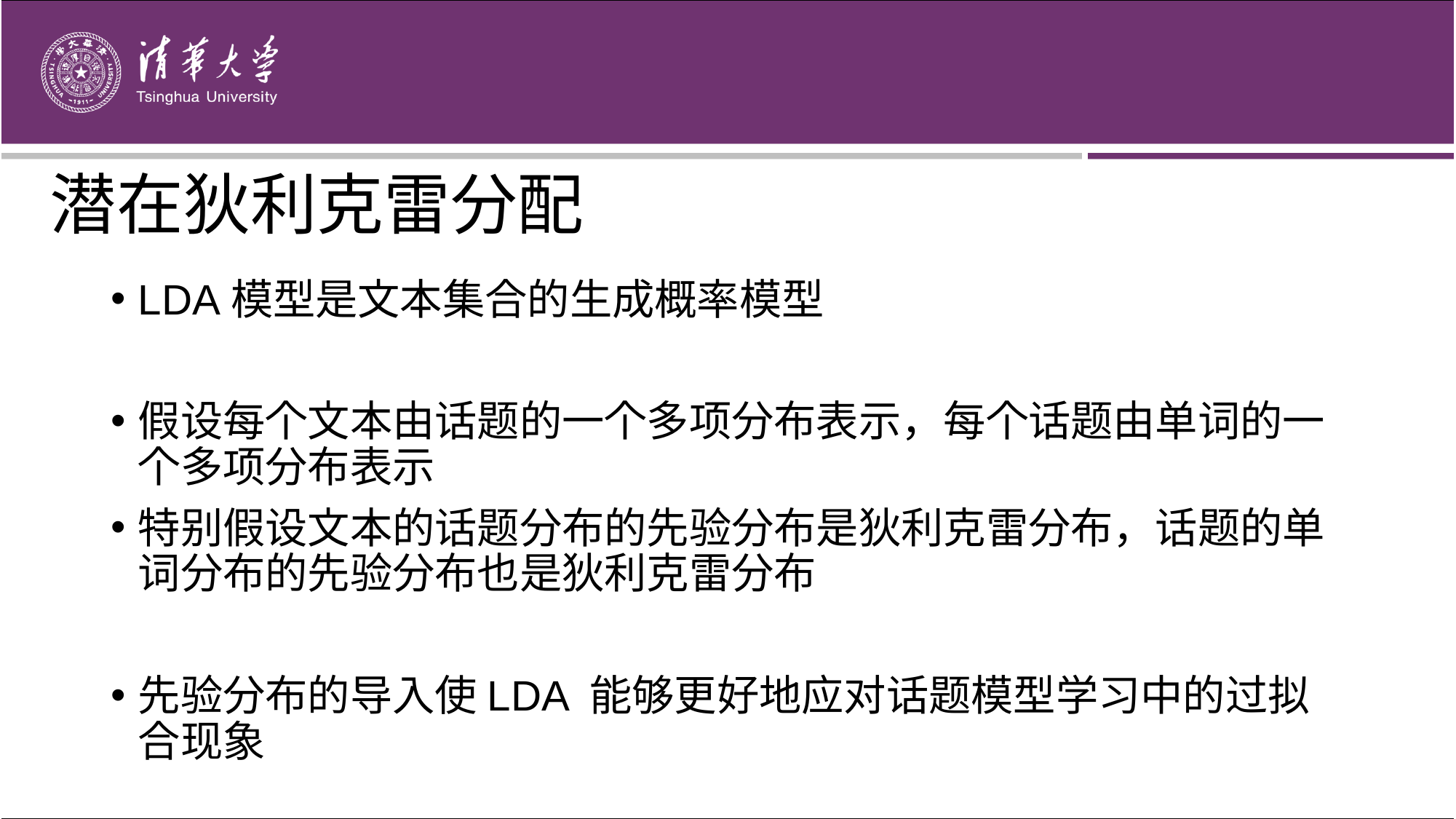

# 潜在狄利克雷分配
LDA模型是文本集合的生成概率模型

假设每个文本由话题的一个多项分布表示，每个话题由单词的一个多项分布表示
特别假设文本的话题分布的先验分布是狄利克雷分布，话题的单词分布的先验分布也是狄利克雷分布

先验分布的导入使LDA 能够更好地应对话题模型学习中的过拟合现象